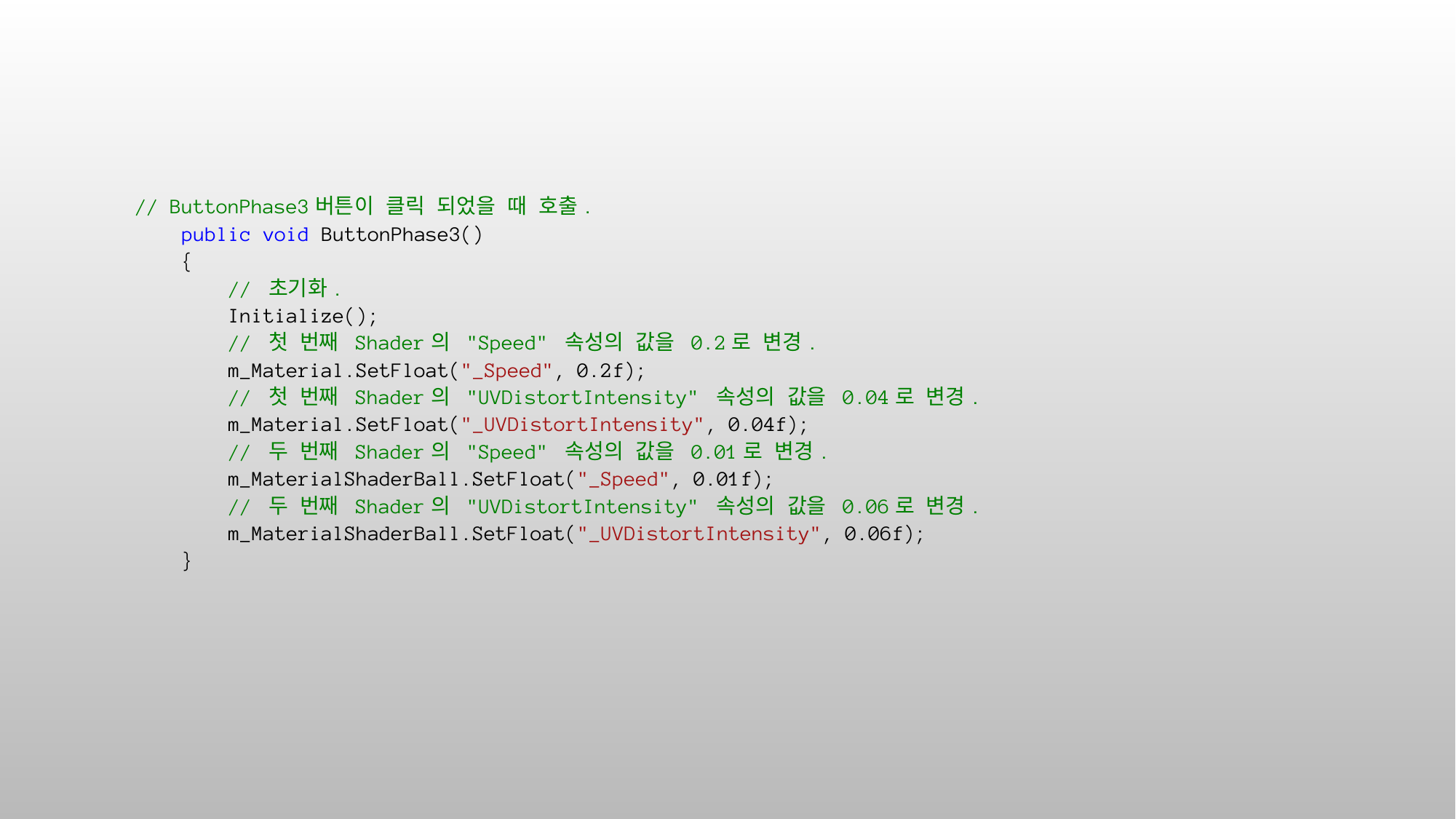

// ButtonPhase3버튼이 클릭 되었을 때 호출.
    public void ButtonPhase3()
    {
        // 초기화.
        Initialize();
        // 첫 번째 Shader의 "Speed" 속성의 값을 0.2로 변경.
        m_Material.SetFloat("_Speed", 0.2f);
        // 첫 번째 Shader의 "UVDistortIntensity" 속성의 값을 0.04로 변경.
        m_Material.SetFloat("_UVDistortIntensity", 0.04f);
        // 두 번째 Shader의 "Speed" 속성의 값을 0.01로 변경.
        m_MaterialShaderBall.SetFloat("_Speed", 0.01f);
        // 두 번째 Shader의 "UVDistortIntensity" 속성의 값을 0.06로 변경.
        m_MaterialShaderBall.SetFloat("_UVDistortIntensity", 0.06f);
    }